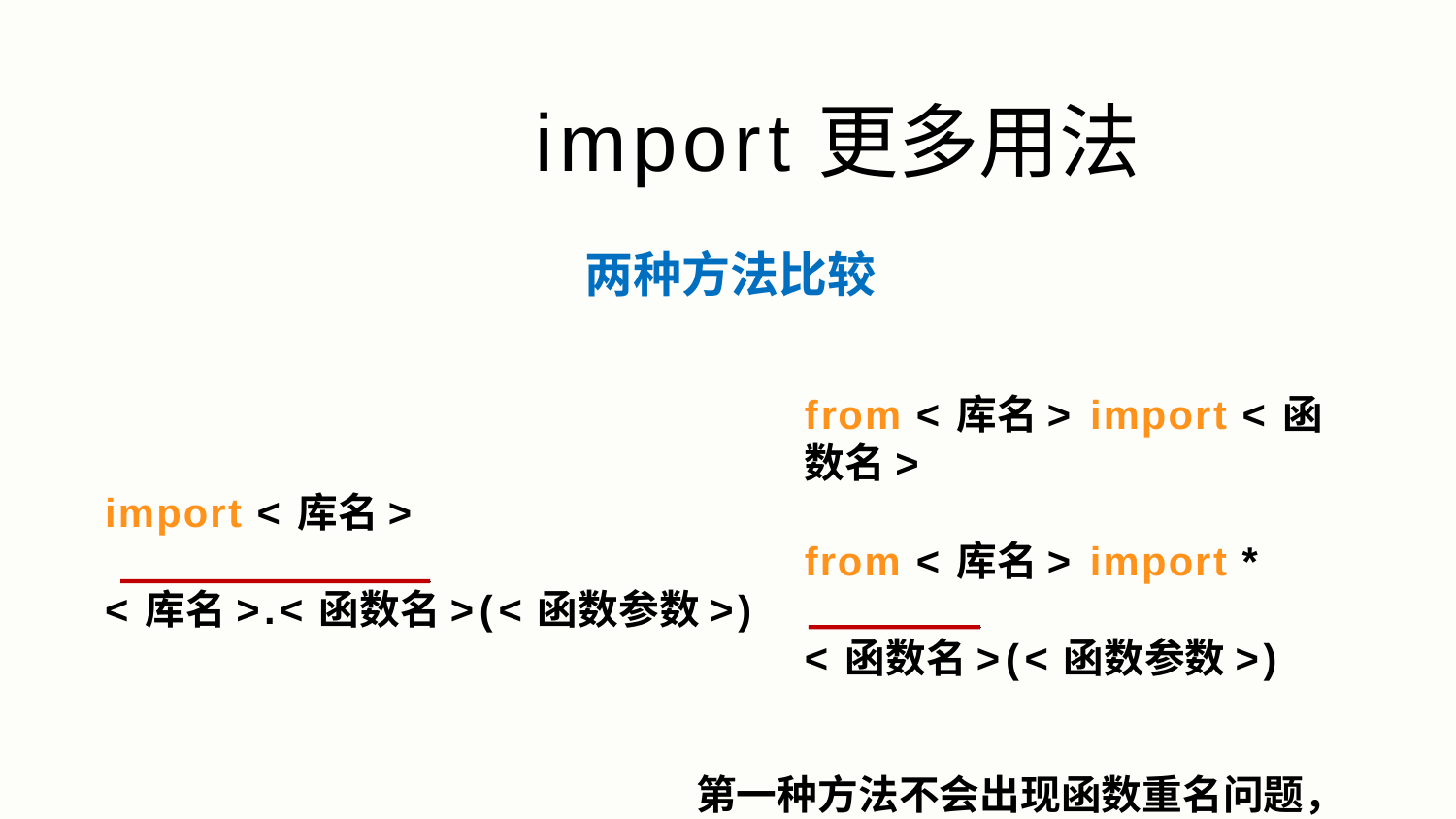

# import更多用法
两种方法比较

from <库名> import <函数名>
import <库名>
from <库名> import *
<库名>.<函数名>(<函数参数>)
<函数名>(<函数参数>)

第一种方法不会出现函数重名问题，第二种方法则会出现